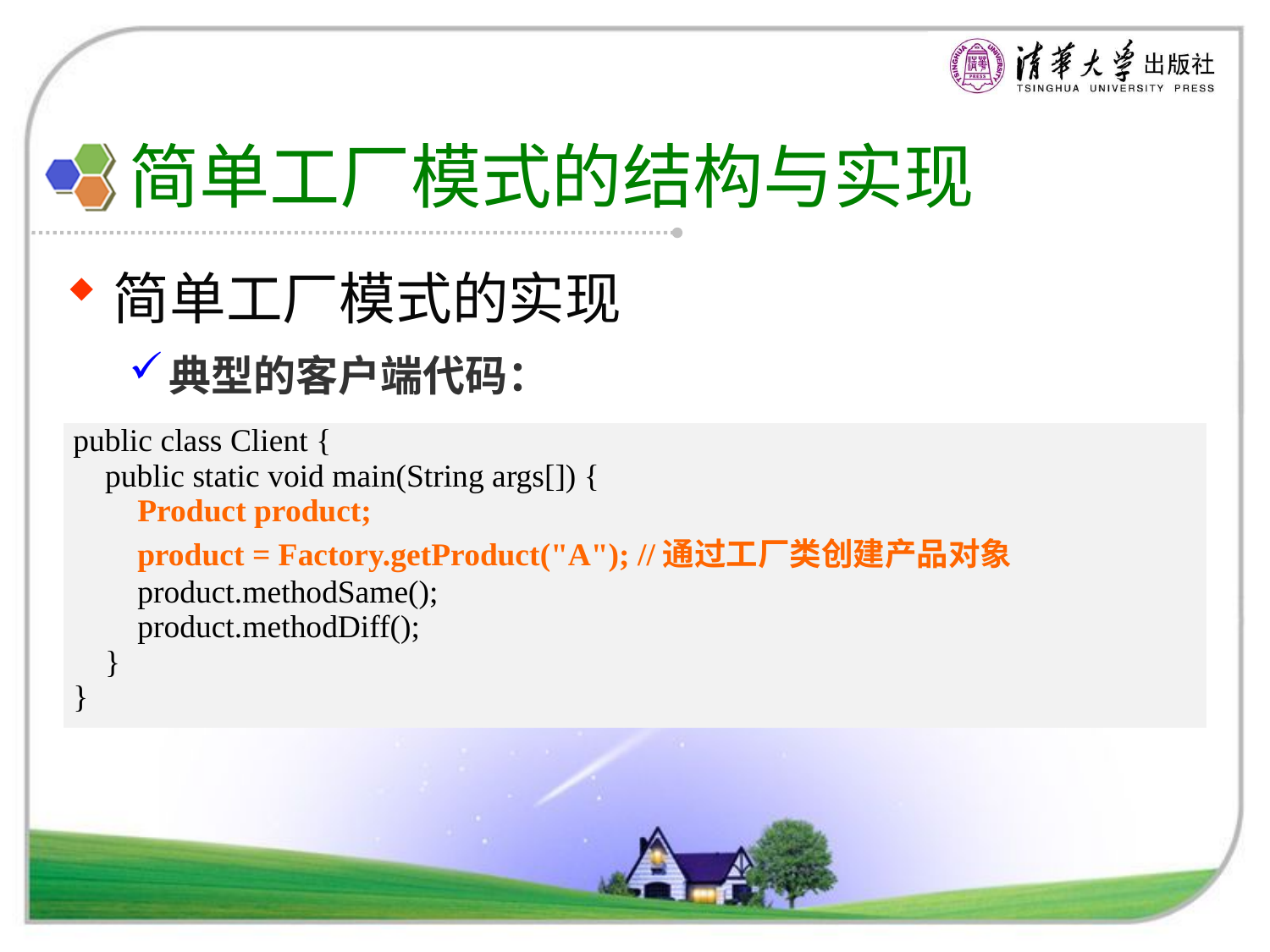

# 简单工厂模式的结构与实现
简单工厂模式的实现
典型的客户端代码：
| public class Client { public static void main(String args[]) { Product product; product = Factory.getProduct("A"); //通过工厂类创建产品对象 product.methodSame(); product.methodDiff(); } } |
| --- |